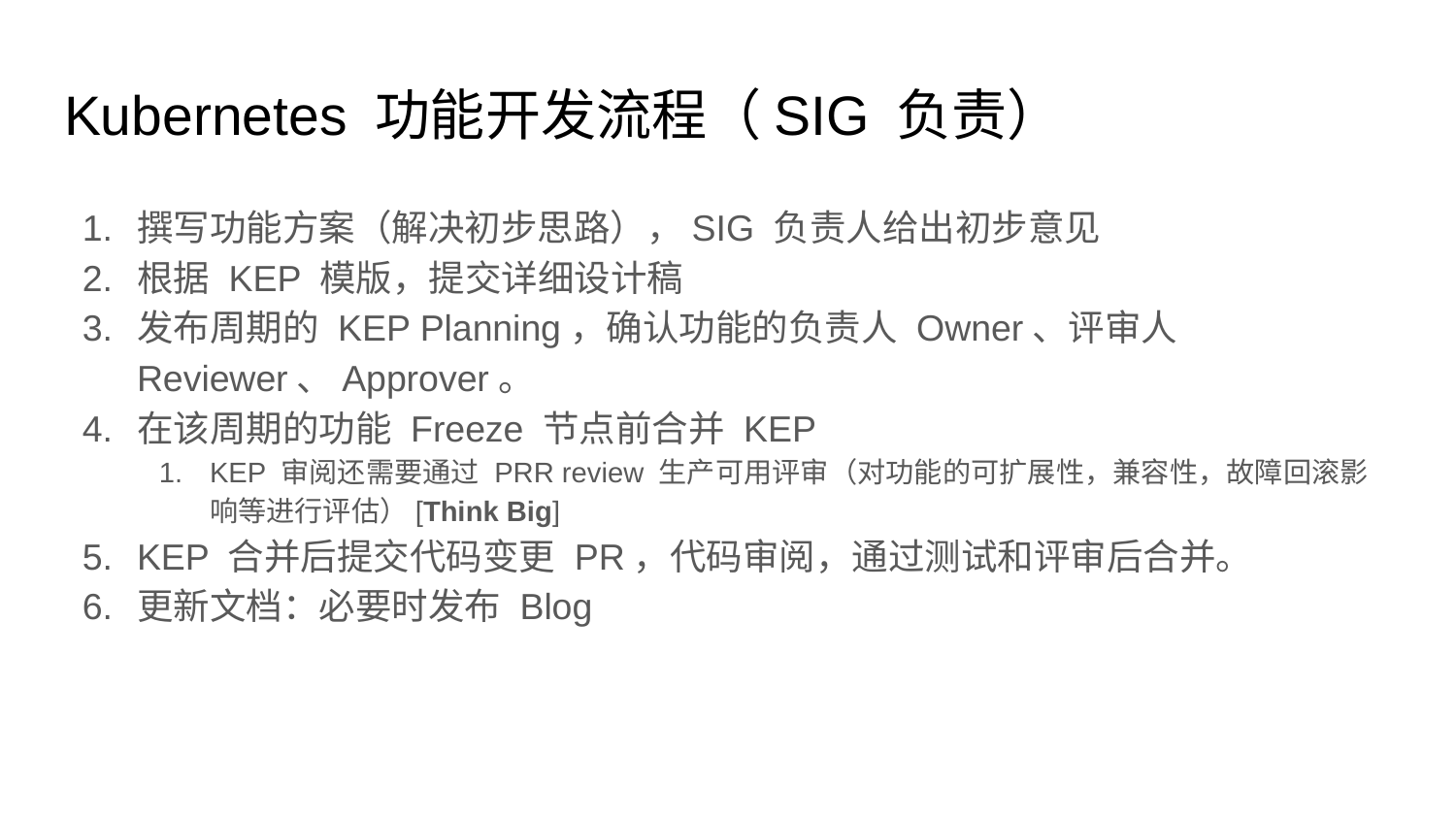

# Kubernetes 功能开发流程（SIG 负责）
撰写功能方案（解决初步思路），SIG 负责人给出初步意见
根据 KEP 模版，提交详细设计稿
发布周期的 KEP Planning，确认功能的负责人 Owner、评审人 Reviewer、Approver。
在该周期的功能 Freeze 节点前合并 KEP
KEP 审阅还需要通过 PRR review 生产可用评审（对功能的可扩展性，兼容性，故障回滚影响等进行评估）[Think Big]
KEP 合并后提交代码变更 PR，代码审阅，通过测试和评审后合并。
更新文档：必要时发布 Blog